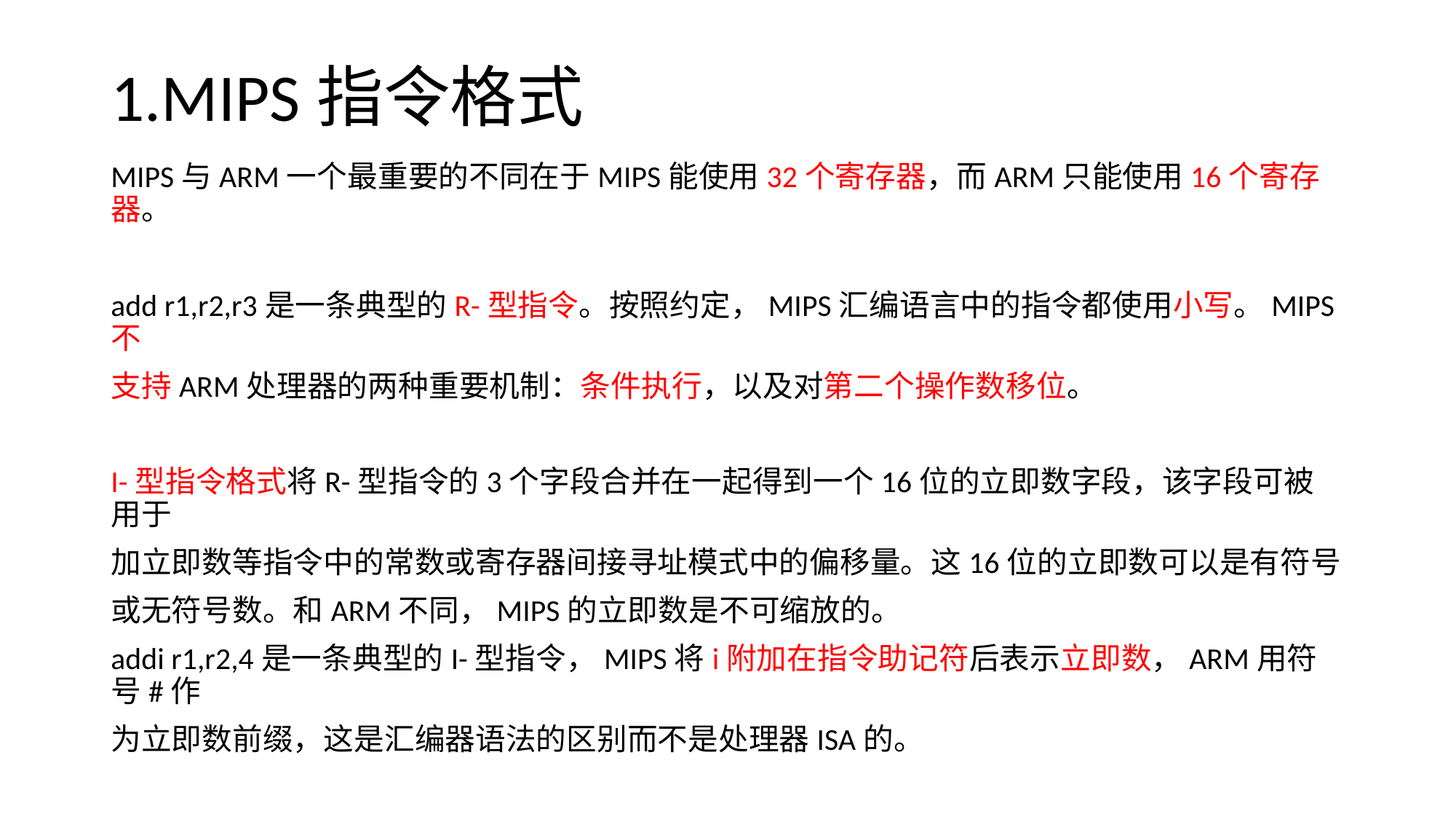

# 1.MIPS指令格式
MIPS与ARM一个最重要的不同在于MIPS能使用32个寄存器，而ARM只能使用16个寄存器。

add r1,r2,r3是一条典型的R-型指令。按照约定，MIPS汇编语言中的指令都使用小写。MIPS不
支持ARM处理器的两种重要机制：条件执行，以及对第二个操作数移位。

I-型指令格式将R-型指令的3个字段合并在一起得到一个16位的立即数字段，该字段可被用于
加立即数等指令中的常数或寄存器间接寻址模式中的偏移量。这16位的立即数可以是有符号
或无符号数。和ARM不同，MIPS的立即数是不可缩放的。
addi r1,r2,4是一条典型的I-型指令，MIPS将i附加在指令助记符后表示立即数，ARM用符号#作
为立即数前缀，这是汇编器语法的区别而不是处理器ISA的。